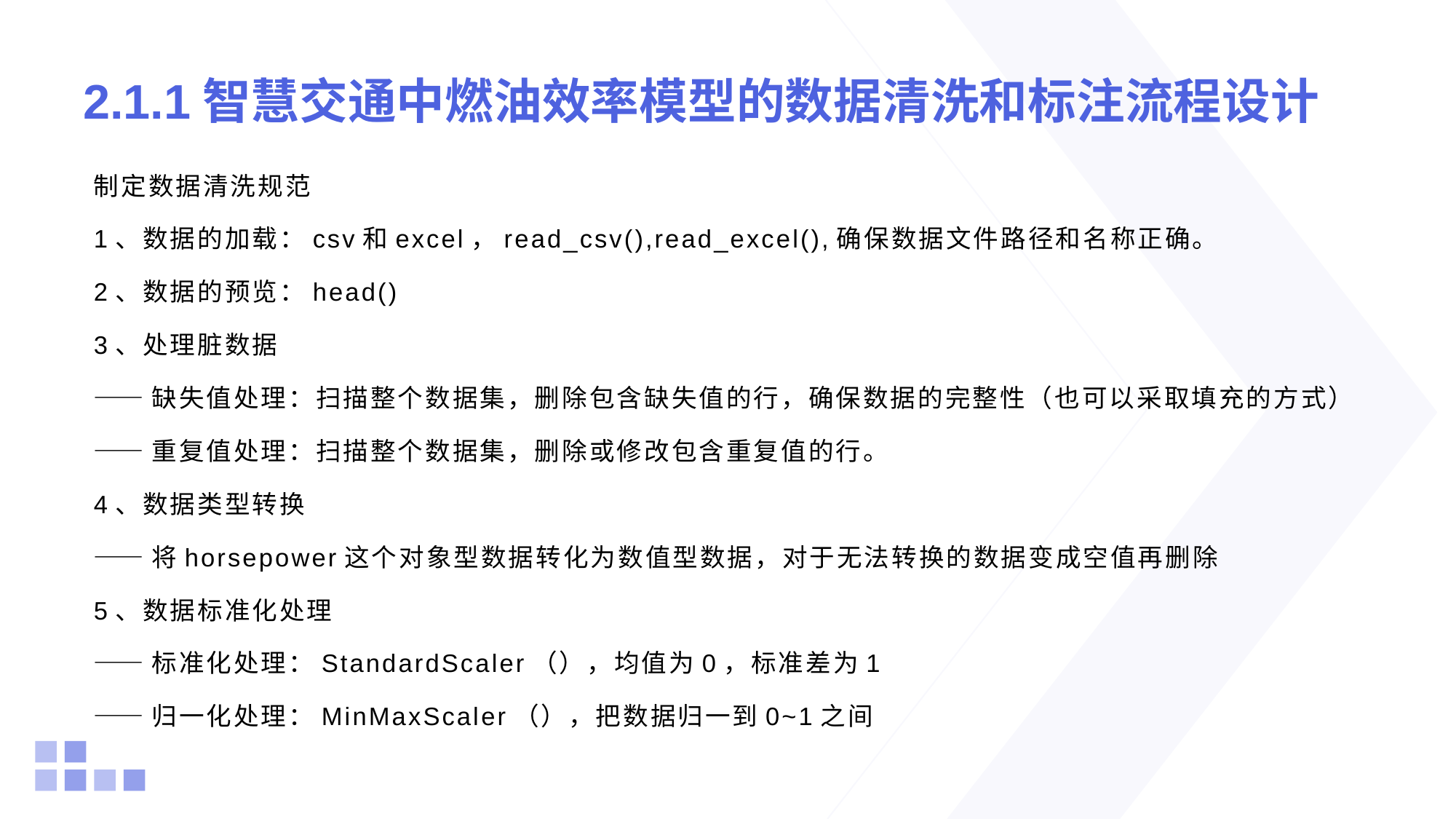

# 2.1.1智慧交通中燃油效率模型的数据清洗和标注流程设计
制定数据清洗规范
1、数据的加载：csv和excel，read_csv(),read_excel(),确保数据文件路径和名称正确。
2、数据的预览：head()
3、处理脏数据
——缺失值处理：扫描整个数据集，删除包含缺失值的行，确保数据的完整性（也可以采取填充的方式）
——重复值处理：扫描整个数据集，删除或修改包含重复值的行。
4、数据类型转换
——将horsepower这个对象型数据转化为数值型数据，对于无法转换的数据变成空值再删除
5、数据标准化处理
——标准化处理：StandardScaler（），均值为0，标准差为1
——归一化处理：MinMaxScaler（），把数据归一到0~1之间